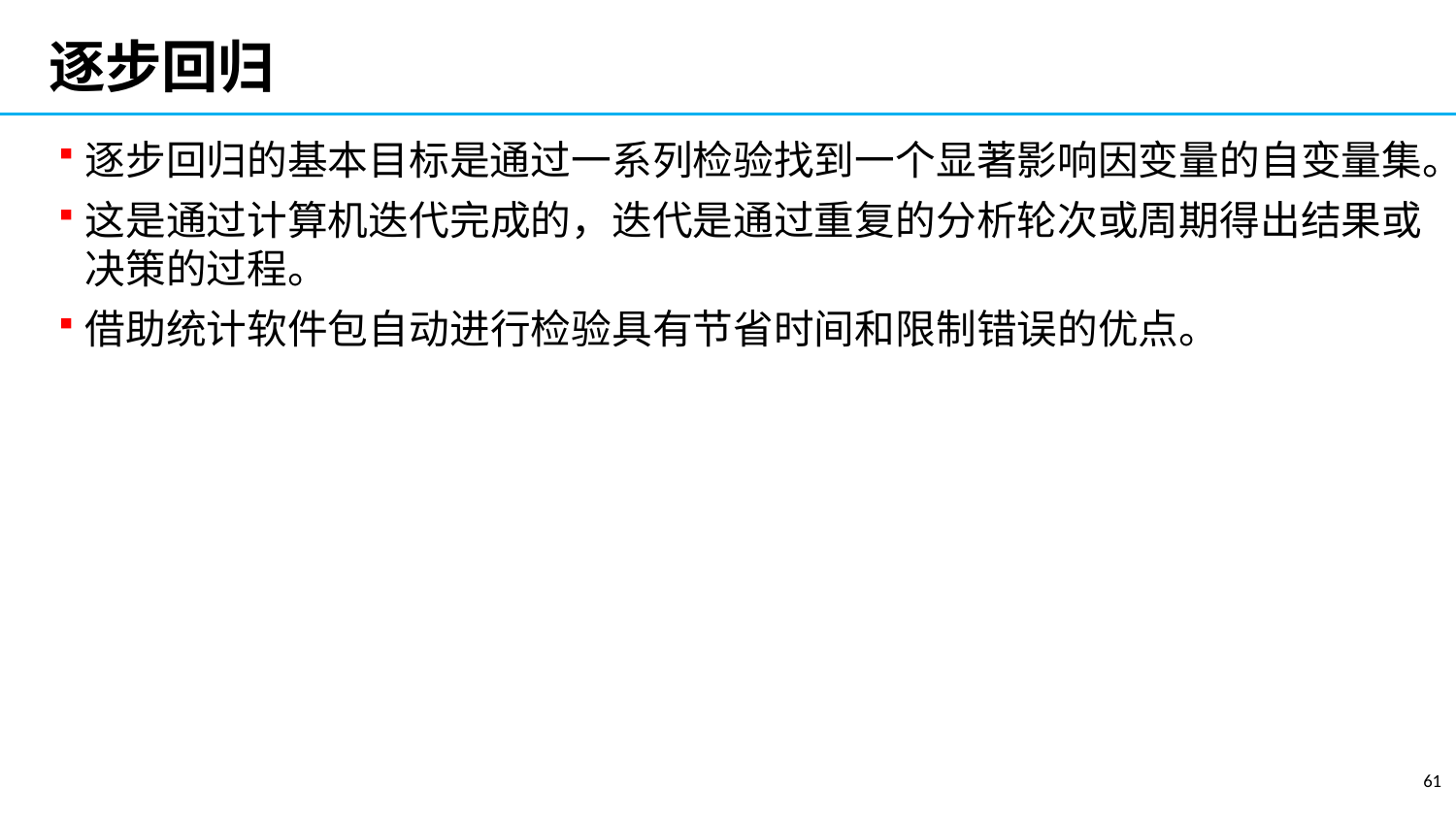

# 逐步回归

逐步回归的基本目标是通过一系列检验找到一个显著影响因变量的自变量集。
这是通过计算机迭代完成的，迭代是通过重复的分析轮次或周期得出结果或决策的过程。
借助统计软件包自动进行检验具有节省时间和限制错误的优点。

61